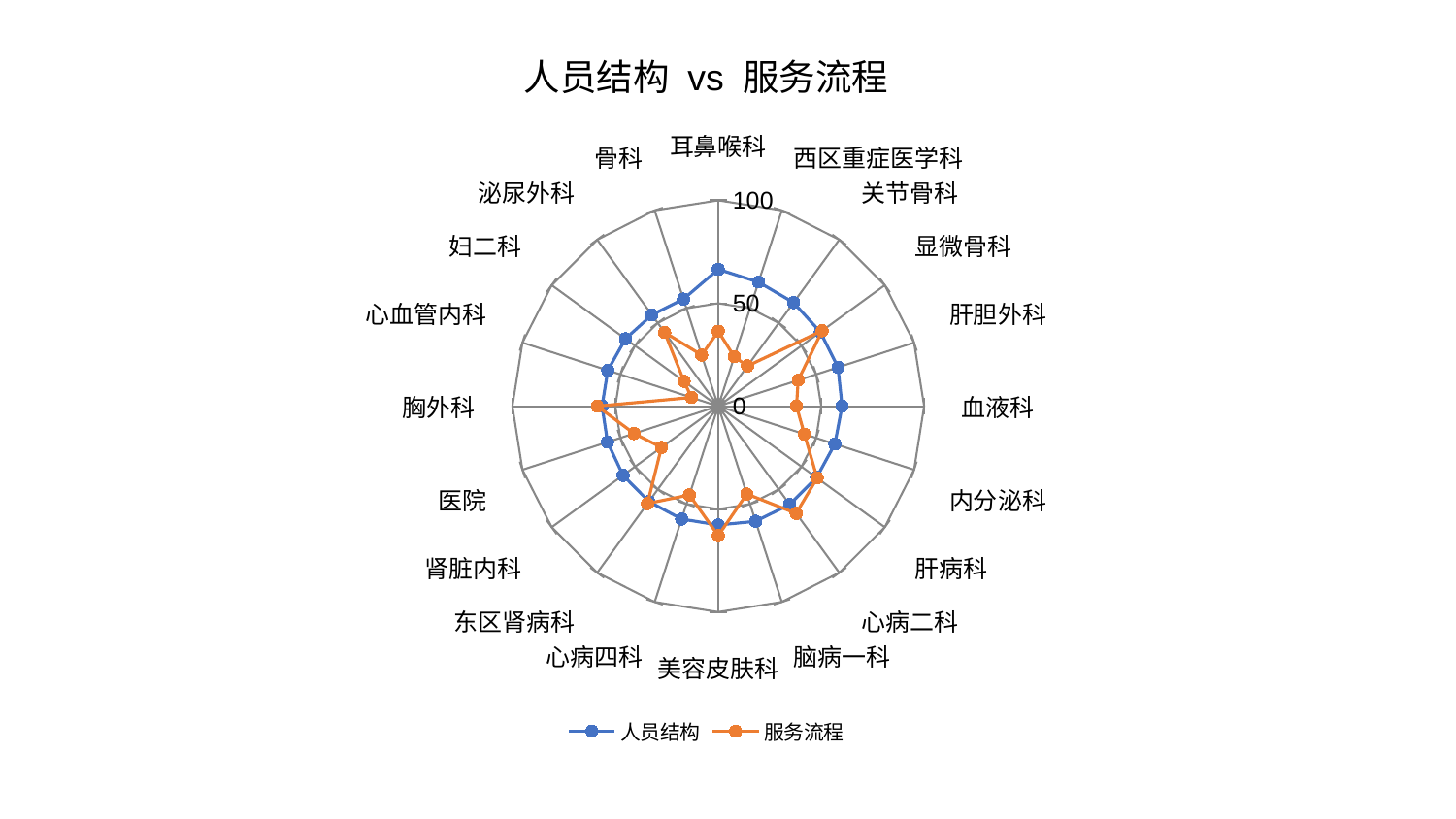

### Chart: 人员结构 vs 服务流程

| Category | 人员结构 | 服务流程 |
|---|---|---|
| 耳鼻喉科 | 66.49356996814713 | 36.43962687359134 |
| 西区重症医学科 | 63.38870258729589 | 25.261757720956776 |
| 关节骨科 | 62.23498510103238 | 24.15059937784638 |
| 显微骨科 | 61.30771985497111 | 62.407523985400516 |
| 肝胆外科 | 61.1338796459633 | 40.82593098137284 |
| 血液科 | 60.144408439142744 | 38.01491011900865 |
| 内分泌科 | 59.559457971258524 | 44.00201793133263 |
| 肝病科 | 59.0404431525906 | 59.37186933530194 |
| 心病二科 | 58.98533134059614 | 64.37899064997924 |
| 脑病一科 | 58.815750688481046 | 44.85876414093357 |
| 美容皮肤科 | 57.71448945231059 | 62.88771649621147 |
| 心病四科 | 57.65975183795657 | 45.34682509031707 |
| 东区肾病科 | 57.30033288849687 | 58.46408695128024 |
| 肾脏内科 | 57.161796293594186 | 34.114246389492635 |
| 医院 | 56.57713417571771 | 42.98498595407605 |
| 胸外科 | 56.44595547783248 | 58.785533155325794 |
| 心血管内科 | 56.42541348288761 | 13.676095069610271 |
| 妇二科 | 55.70790130884029 | 20.528180761113227 |
| 泌尿外科 | 54.84254482905688 | 44.29365694696583 |
| 骨科 | 54.71615164850729 | 26.114119831274646 |
27